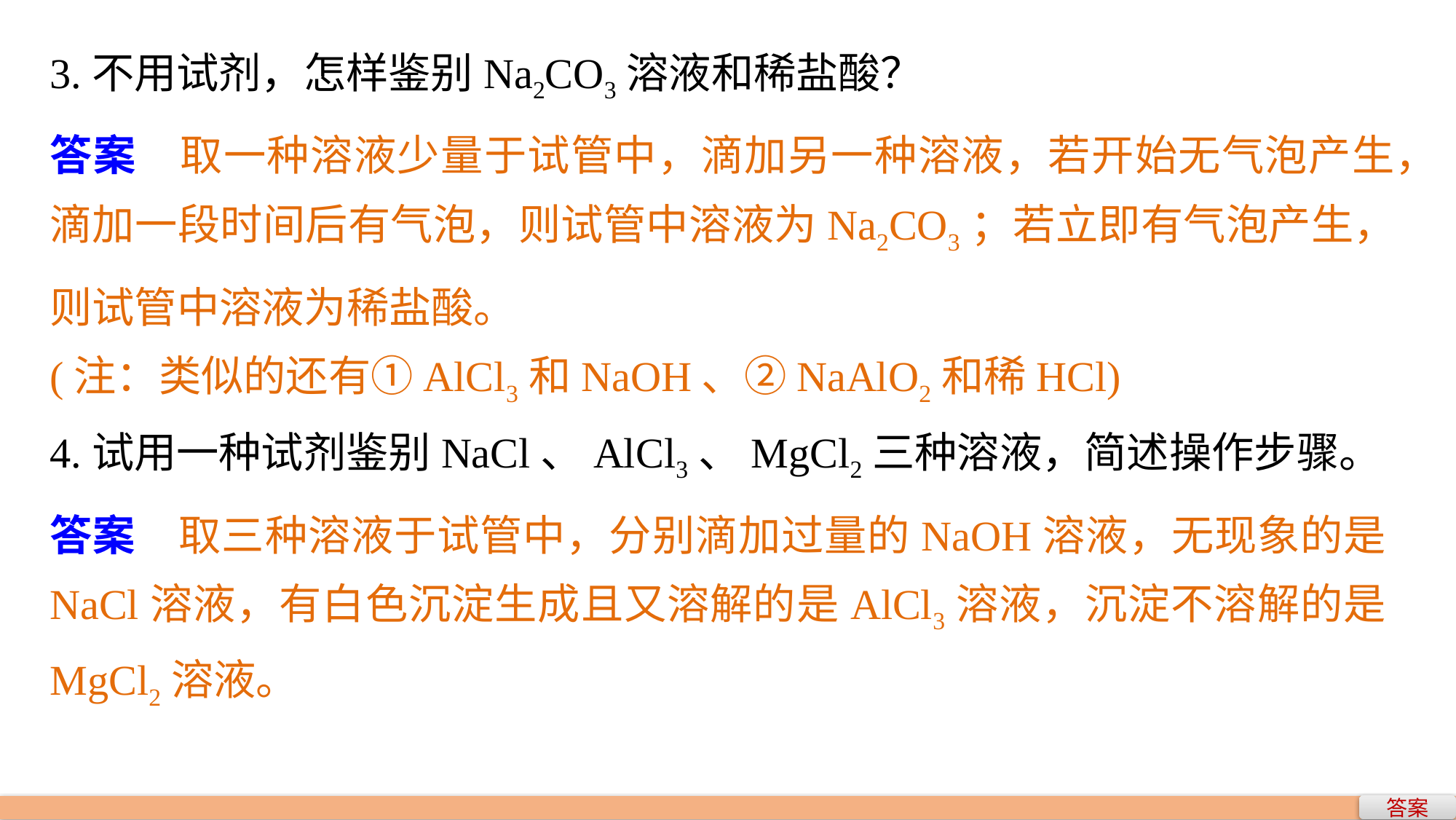

3.不用试剂，怎样鉴别Na2CO3溶液和稀盐酸？
答案　取一种溶液少量于试管中，滴加另一种溶液，若开始无气泡产生，滴加一段时间后有气泡，则试管中溶液为Na2CO3；若立即有气泡产生，则试管中溶液为稀盐酸。
(注：类似的还有①AlCl3和NaOH、②NaAlO2和稀HCl)
4.试用一种试剂鉴别NaCl、AlCl3、MgCl2三种溶液，简述操作步骤。
答案　取三种溶液于试管中，分别滴加过量的NaOH溶液，无现象的是NaCl溶液，有白色沉淀生成且又溶解的是AlCl3溶液，沉淀不溶解的是MgCl2溶液。
答案